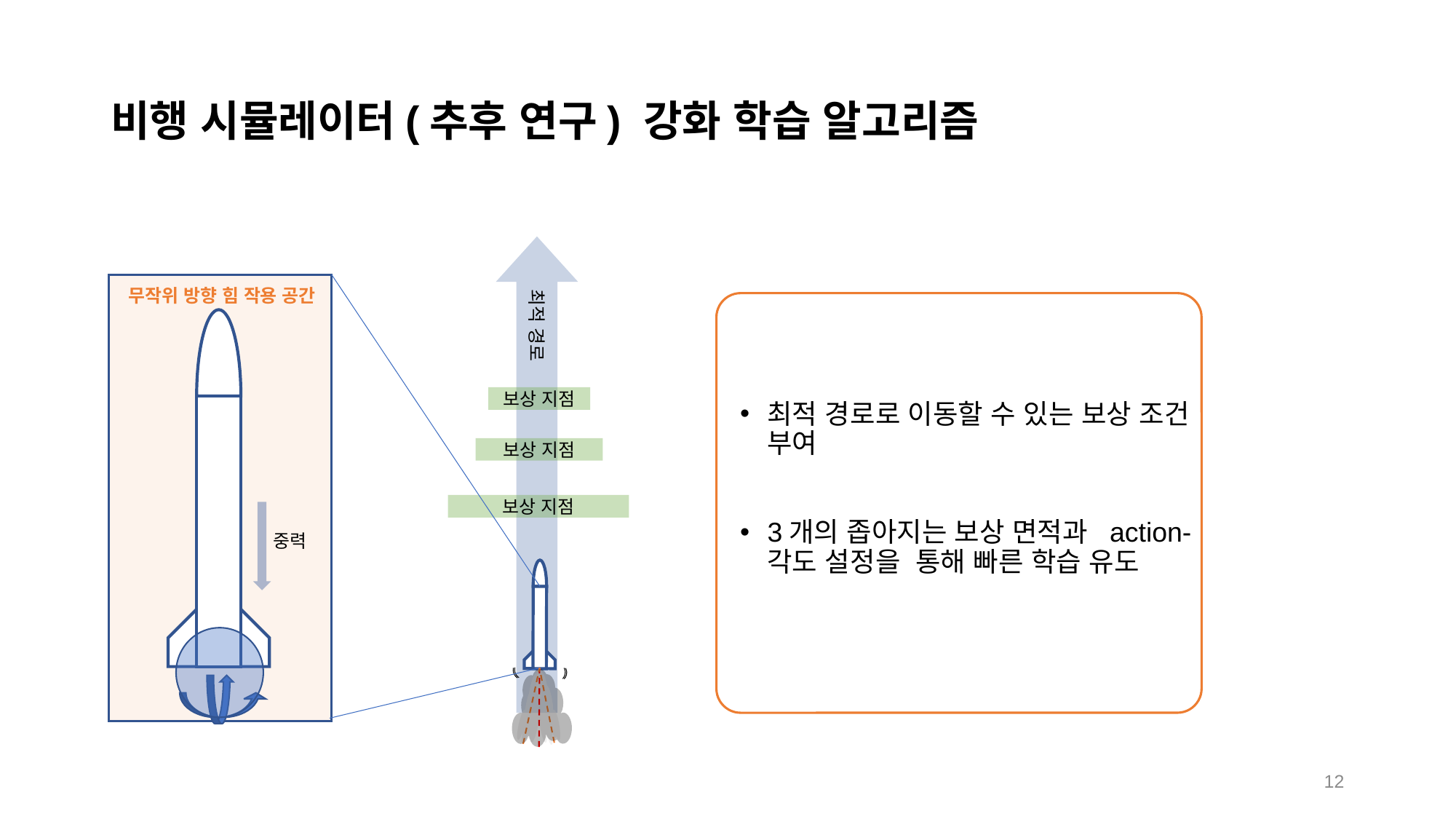

# 비행 시뮬레이터(추후 연구) 강화 학습 알고리즘

최적 경로
보상 지점
보상 지점
보상 지점

중력

무작위 방향 힘 작용 공간

최적 경로로 이동할 수 있는 보상 조건 부여

3개의 좁아지는 보상 면적과  action-각도 설정을  통해 빠른 학습 유도

12